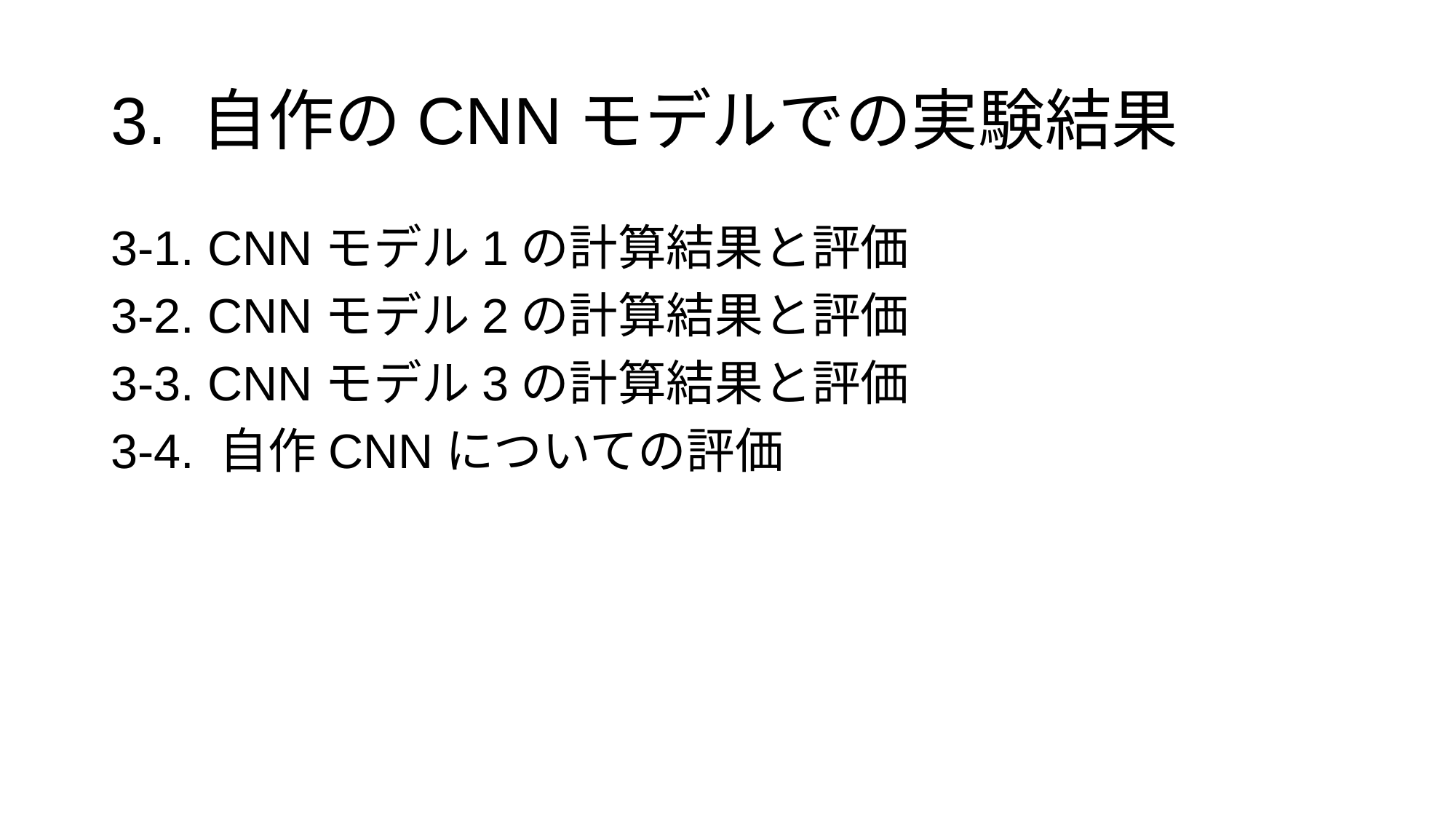

# 3. 自作のCNNモデルでの実験結果
3-1. CNNモデル1の計算結果と評価
3-2. CNNモデル2の計算結果と評価
3-3. CNNモデル3の計算結果と評価
3-4. 自作CNNについての評価